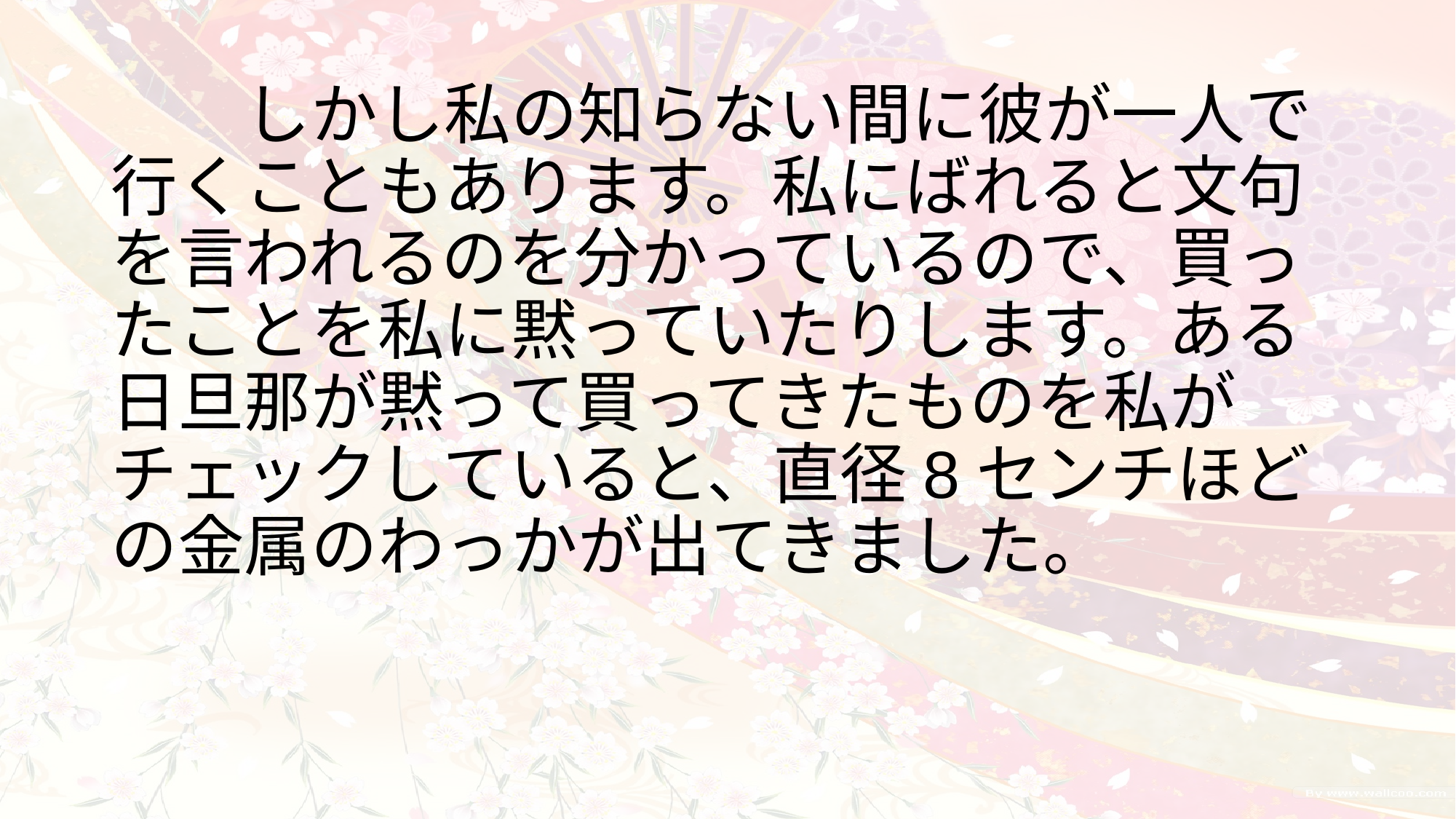

しかし私の知らない間に彼が一人で行くこともあります。私にばれると文句を言われるのを分かっているので、買ったことを私に黙っていたりします。ある日旦那が黙って買ってきたものを私がチェックしていると、直径8センチほどの金属のわっかが出てきました。